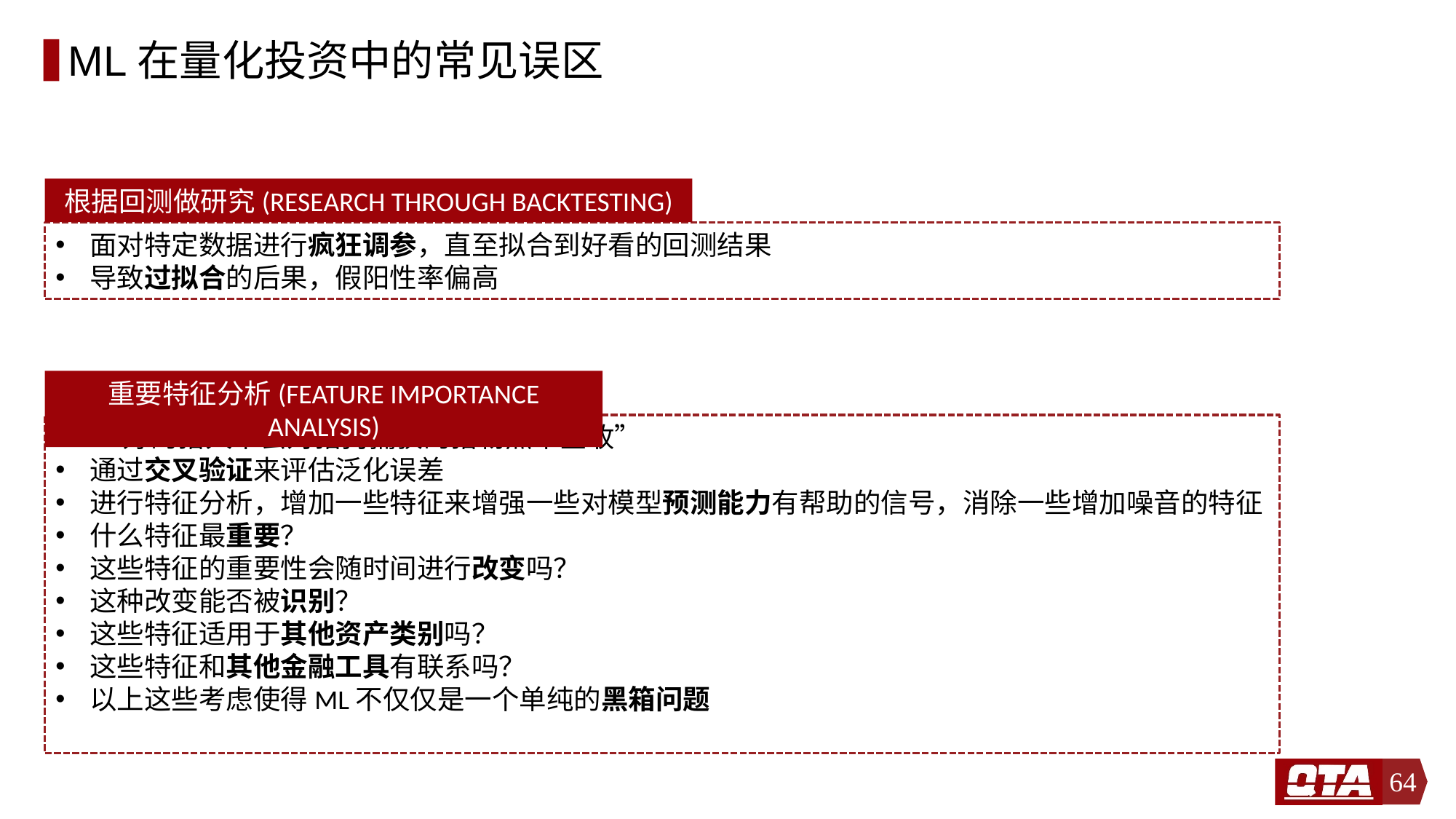

# ML在量化投资中的常见误区
根据回测做研究(RESEARCH THROUGH BACKTESTING)
面对特定数据进行疯狂调参，直至拟合到好看的回测结果
导致过拟合的后果，假阳性率偏高
重要特征分析(FEATURE IMPORTANCE ANALYSIS)
“好的猎人不会对猎狗捕获的猎物照单全收”
通过交叉验证来评估泛化误差
进行特征分析，增加一些特征来增强一些对模型预测能力有帮助的信号，消除一些增加噪音的特征
什么特征最重要？
这些特征的重要性会随时间进行改变吗？
这种改变能否被识别？
这些特征适用于其他资产类别吗？
这些特征和其他金融工具有联系吗？
以上这些考虑使得ML不仅仅是一个单纯的黑箱问题

64